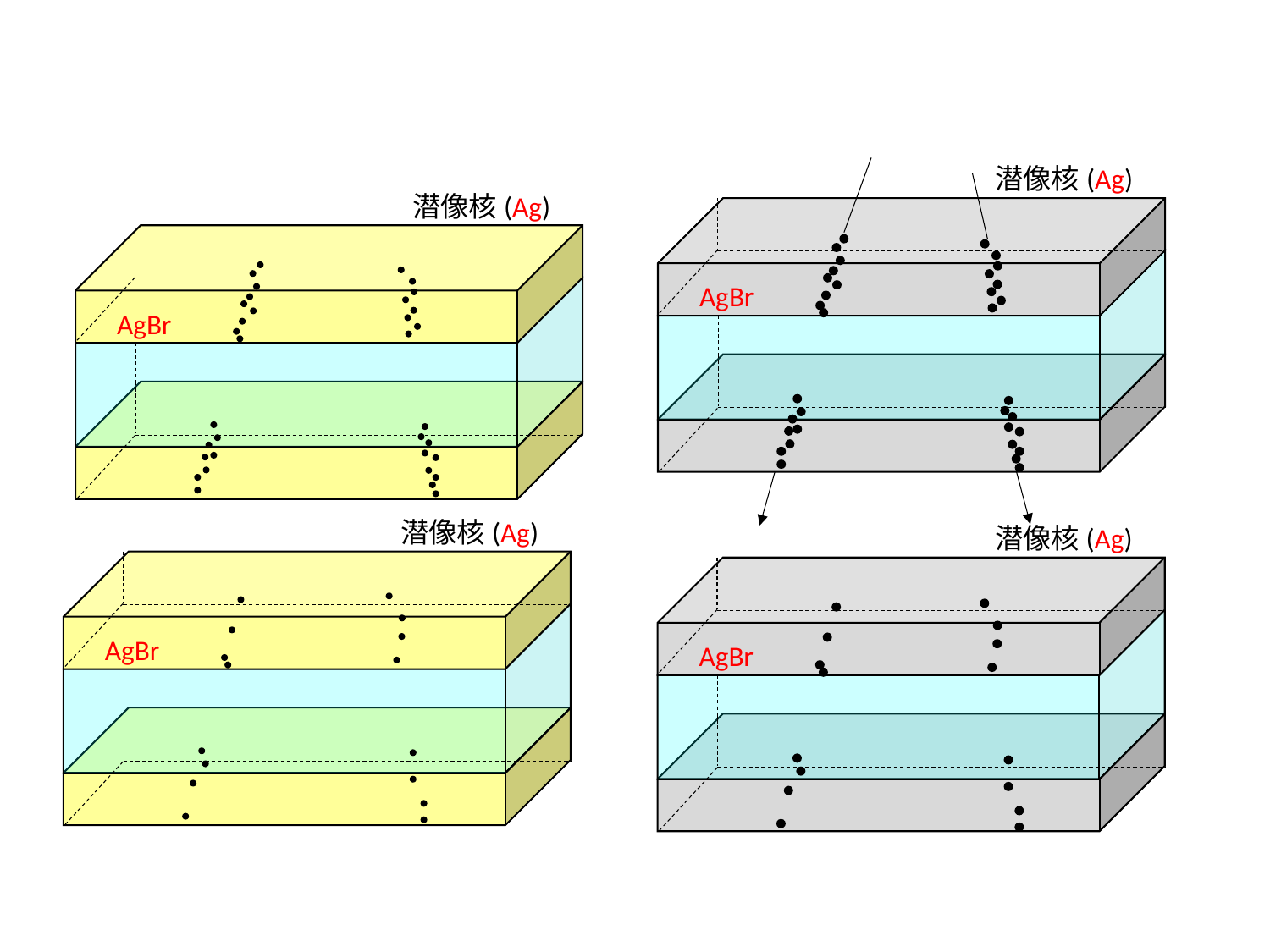

潜像核(Ag)

AgBr
潜像核(Ag)

AgBr

潜像核(Ag)

AgBr

潜像核(Ag)

AgBr